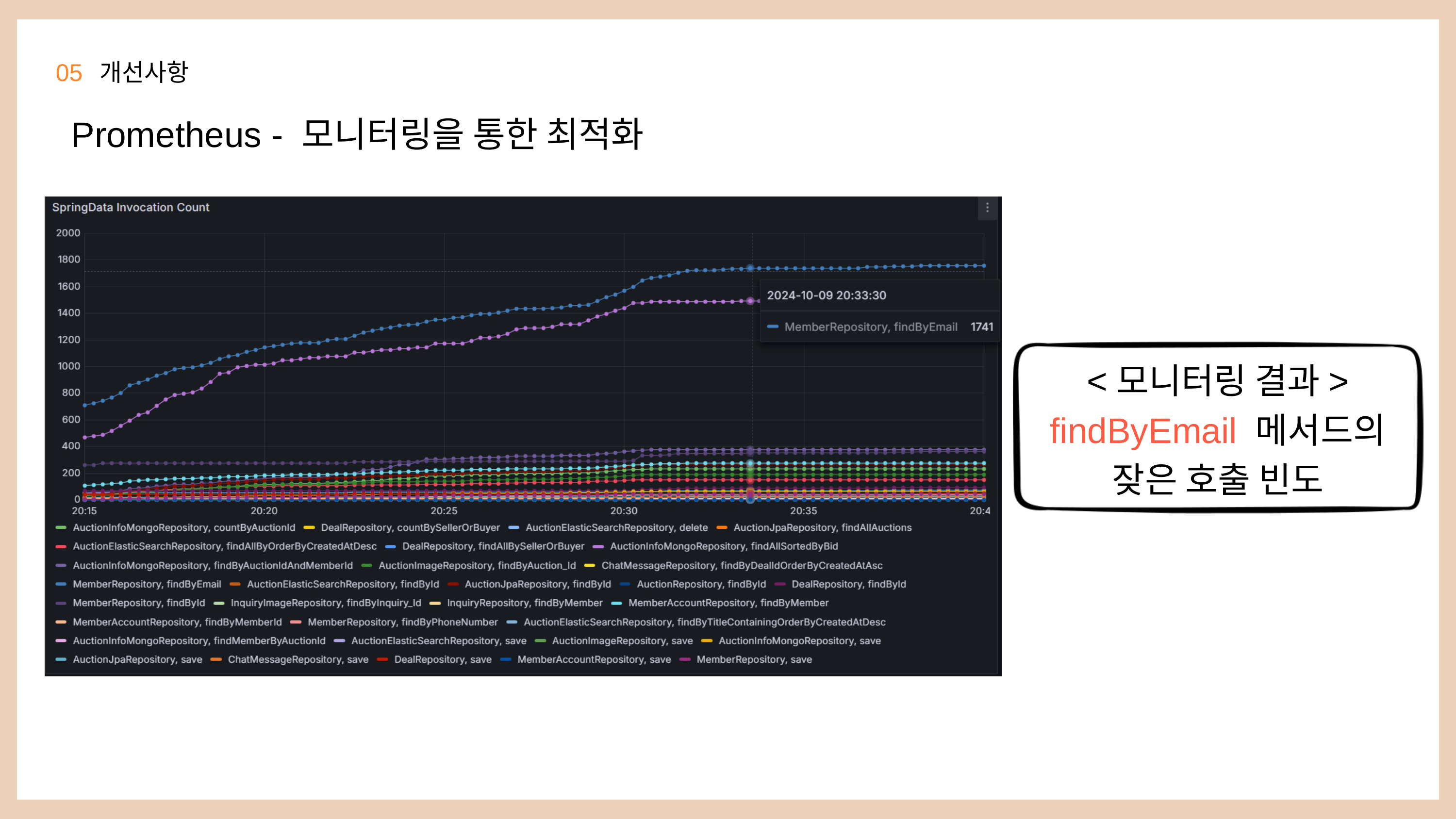

05
개선사항
Prometheus - 모니터링을 통한 최적화

<모니터링 결과>
findByEmail 메서드의
잦은 호출 빈도